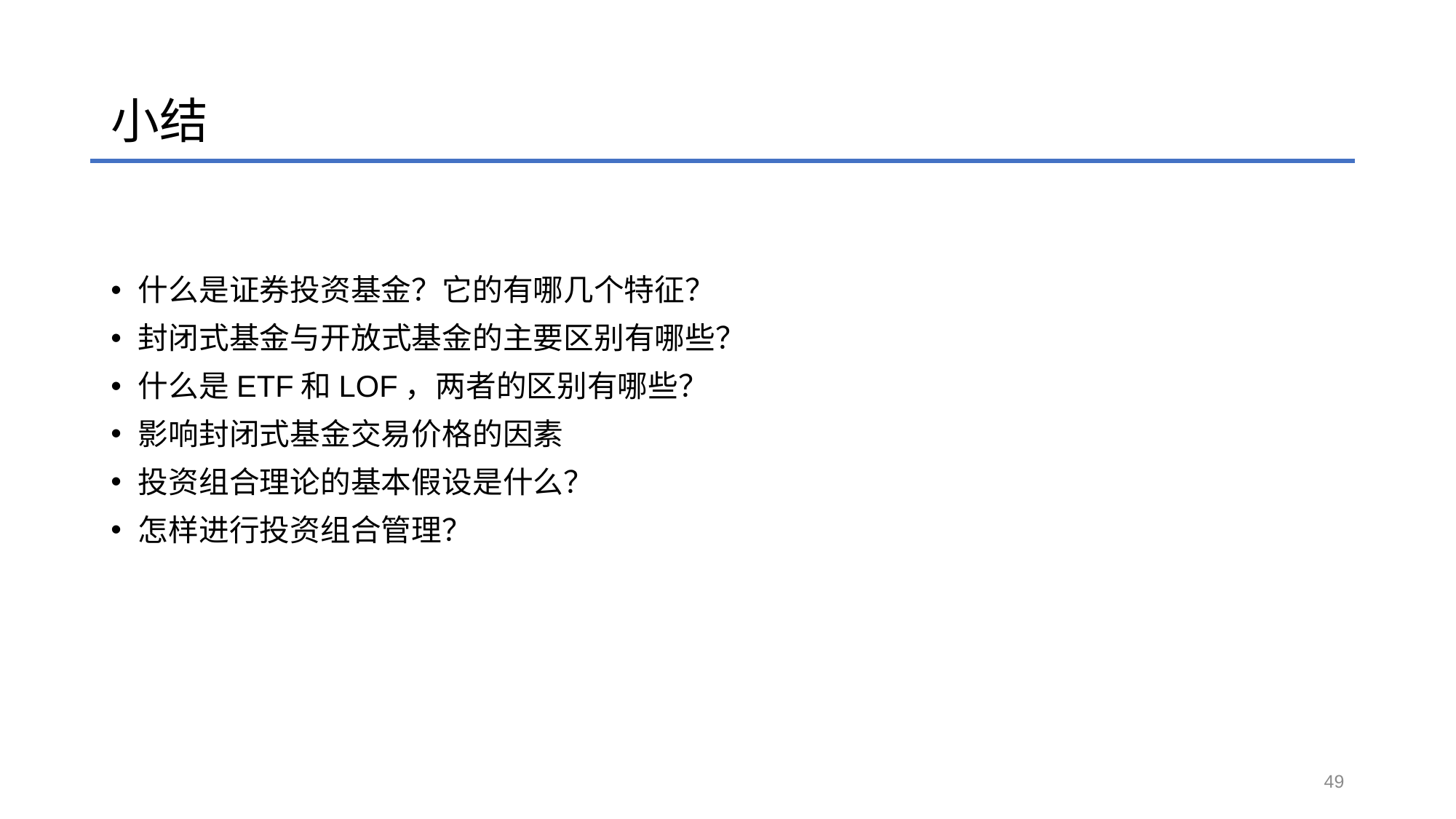

# 小结

什么是证券投资基金？它的有哪几个特征？
封闭式基金与开放式基金的主要区别有哪些？
什么是ETF和LOF，两者的区别有哪些？
影响封闭式基金交易价格的因素
投资组合理论的基本假设是什么？
怎样进行投资组合管理？
49